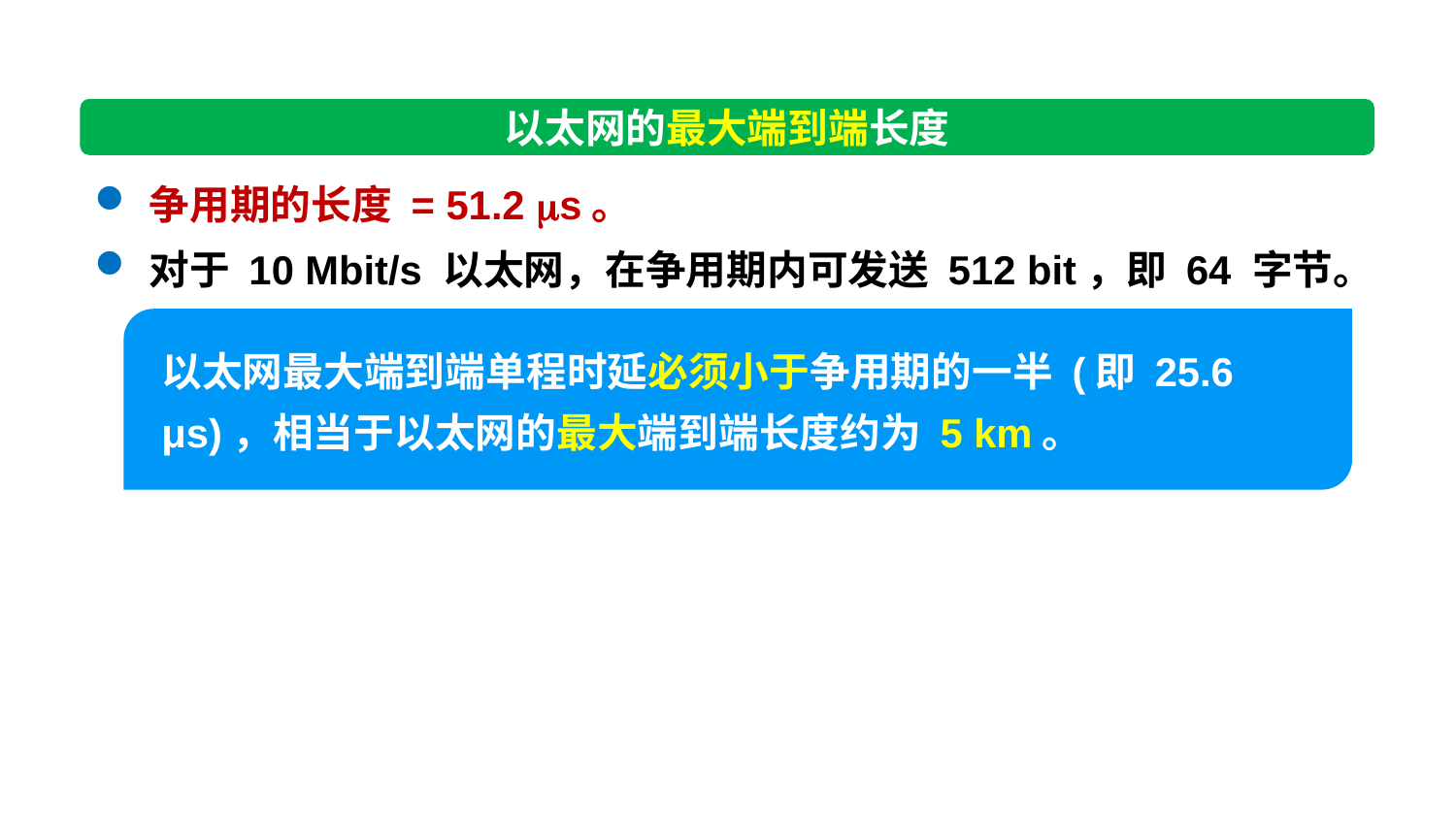

以太网的最大端到端长度

争用期的长度 = 51.2 μs。
对于 10 Mbit/s 以太网，在争用期内可发送 512 bit，即 64 字节。

以太网最大端到端单程时延必须小于争用期的一半 (即 25.6 μs)，相当于以太网的最大端到端长度约为 5 km。